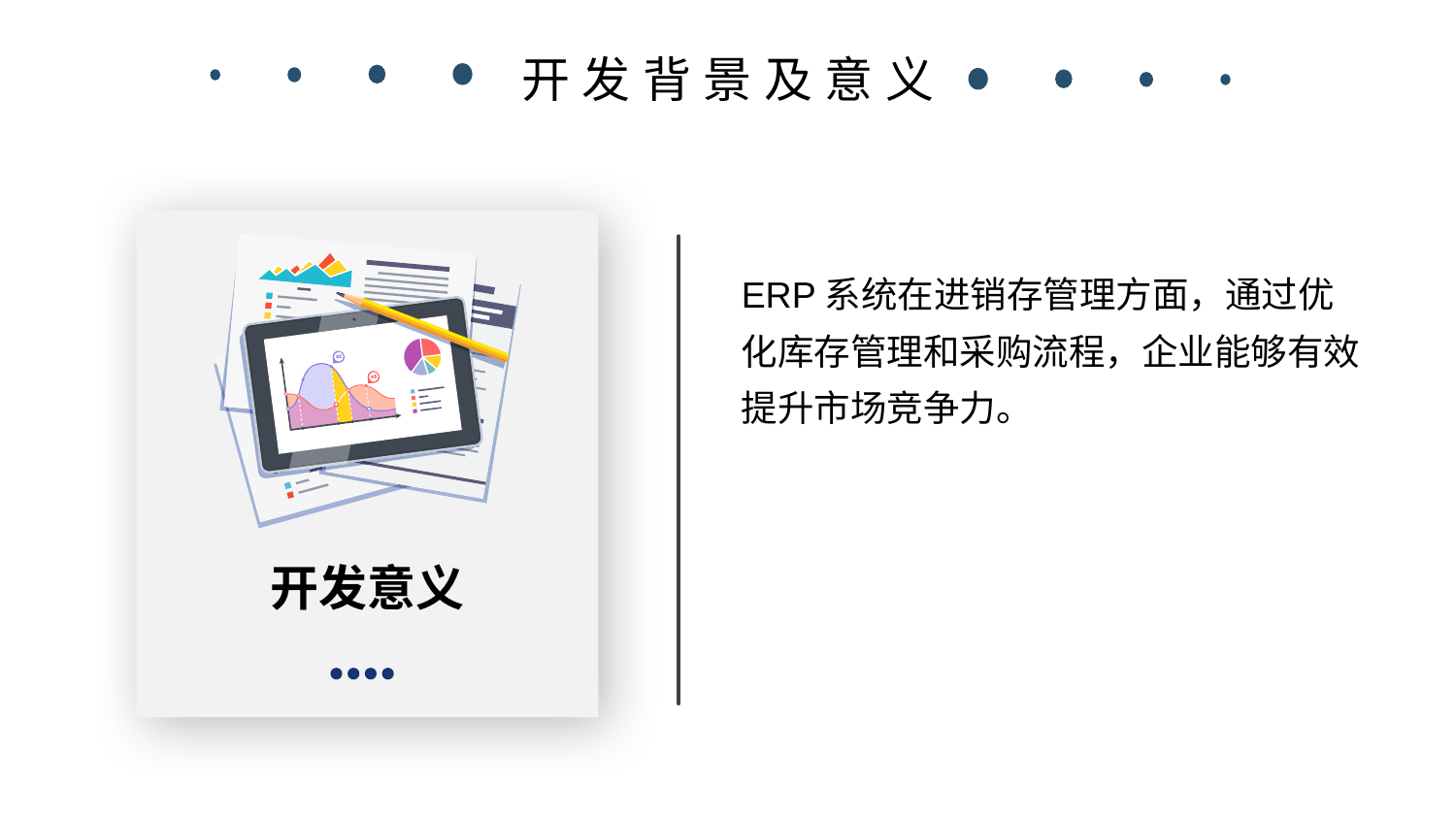

开发背景及意义

开发意义

ERP系统在进销存管理方面，通过优化库存管理和采购流程，企业能够有效提升市场竞争力。